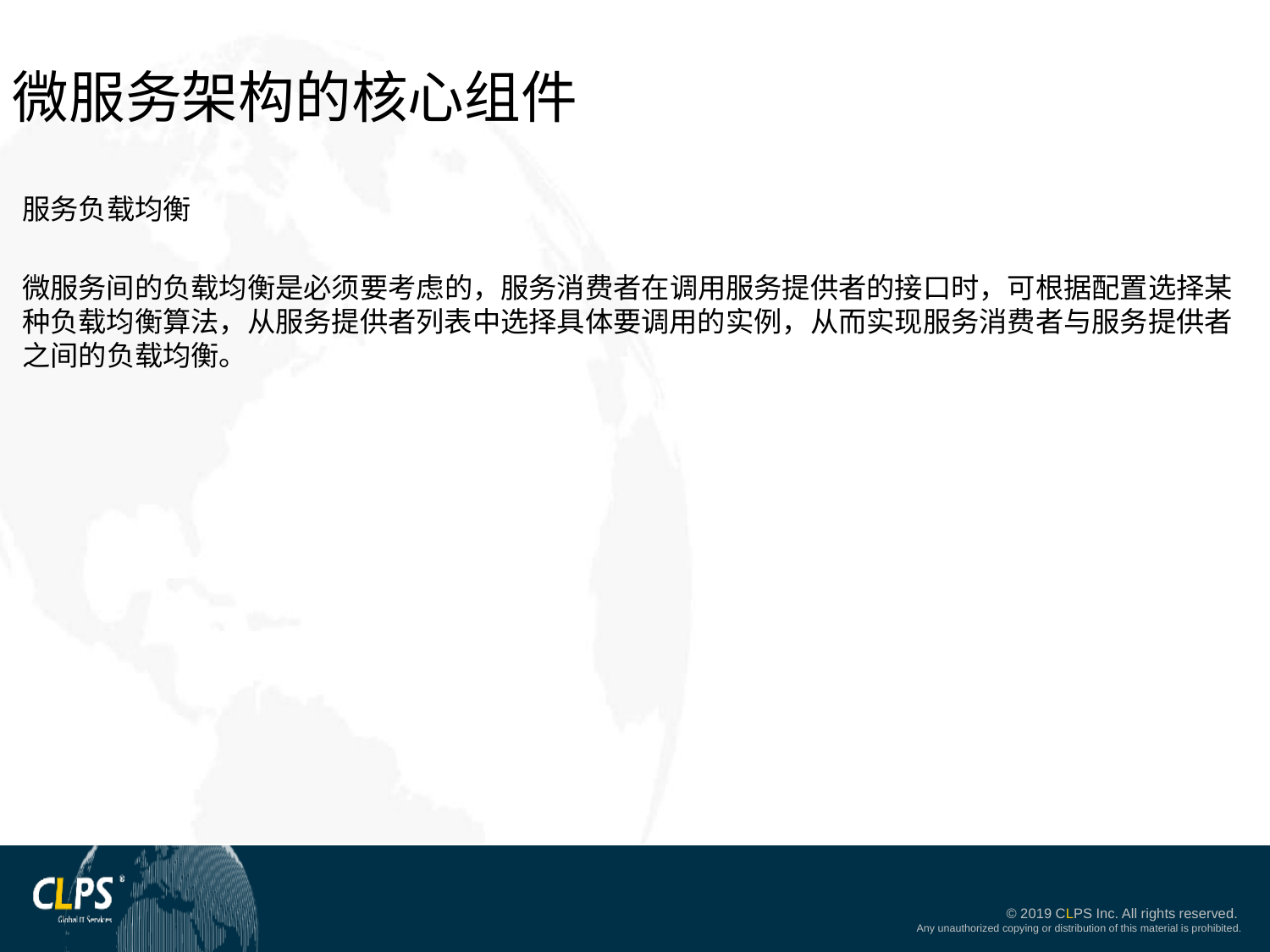

微服务架构的核心组件

服务负载均衡

微服务间的负载均衡是必须要考虑的，服务消费者在调用服务提供者的接口时，可根据配置选择某种负载均衡算法，从服务提供者列表中选择具体要调用的实例，从而实现服务消费者与服务提供者之间的负载均衡。
12